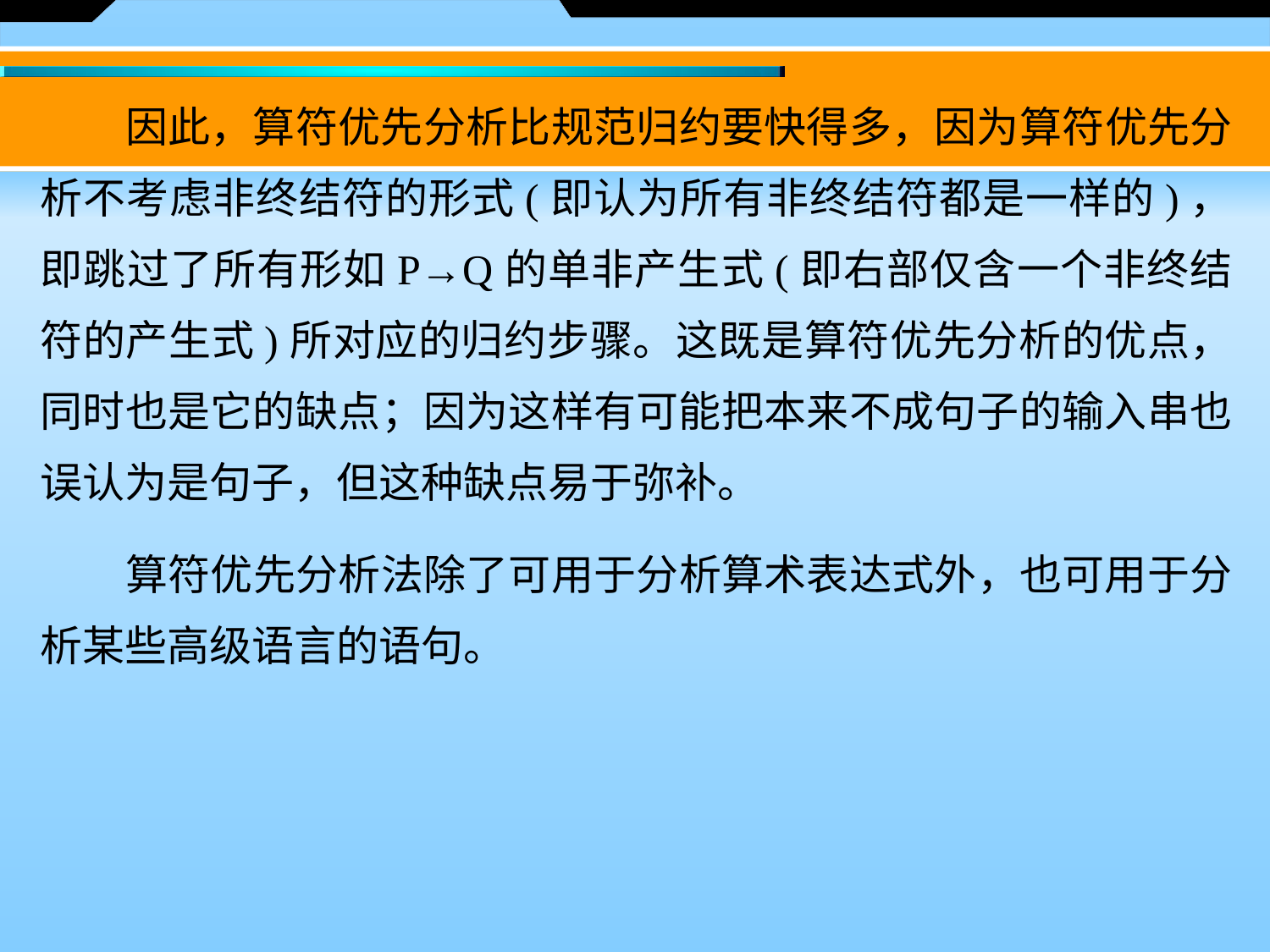

因此，算符优先分析比规范归约要快得多，因为算符优先分析不考虑非终结符的形式(即认为所有非终结符都是一样的)，即跳过了所有形如P→Q的单非产生式(即右部仅含一个非终结符的产生式)所对应的归约步骤。这既是算符优先分析的优点，同时也是它的缺点；因为这样有可能把本来不成句子的输入串也误认为是句子，但这种缺点易于弥补。
　　算符优先分析法除了可用于分析算术表达式外，也可用于分析某些高级语言的语句。